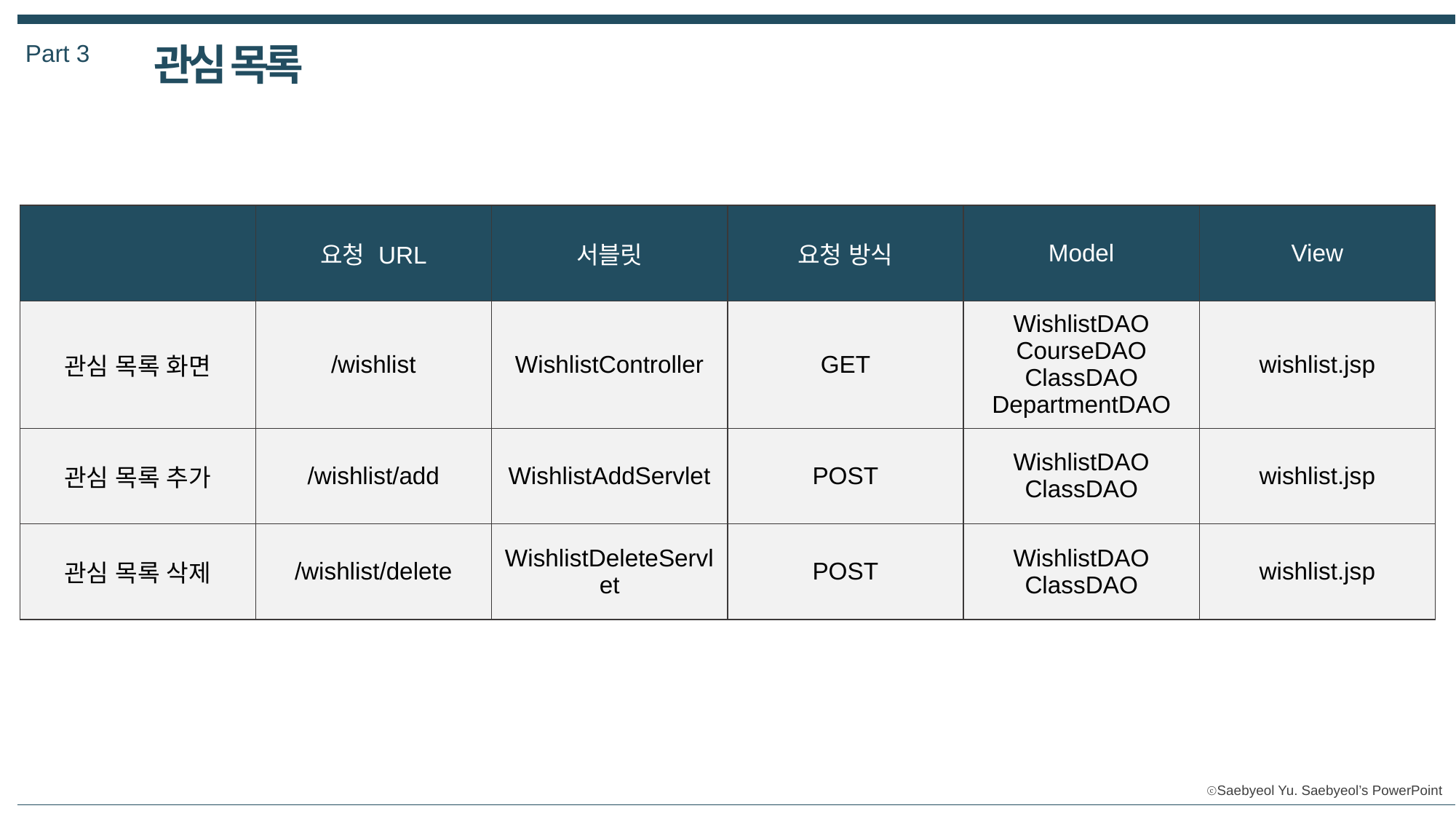

Part 3
관심 목록
|  | 요청 URL | 서블릿 | 요청 방식 | Model | View |
| --- | --- | --- | --- | --- | --- |
| 관심 목록 화면 | /wishlist | WishlistController | GET | WishlistDAO CourseDAO ClassDAO DepartmentDAO | wishlist.jsp |
| 관심 목록 추가 | /wishlist/add | WishlistAddServlet | POST | WishlistDAO ClassDAO | wishlist.jsp |
| 관심 목록 삭제 | /wishlist/delete | WishlistDeleteServlet | POST | WishlistDAO ClassDAO | wishlist.jsp |